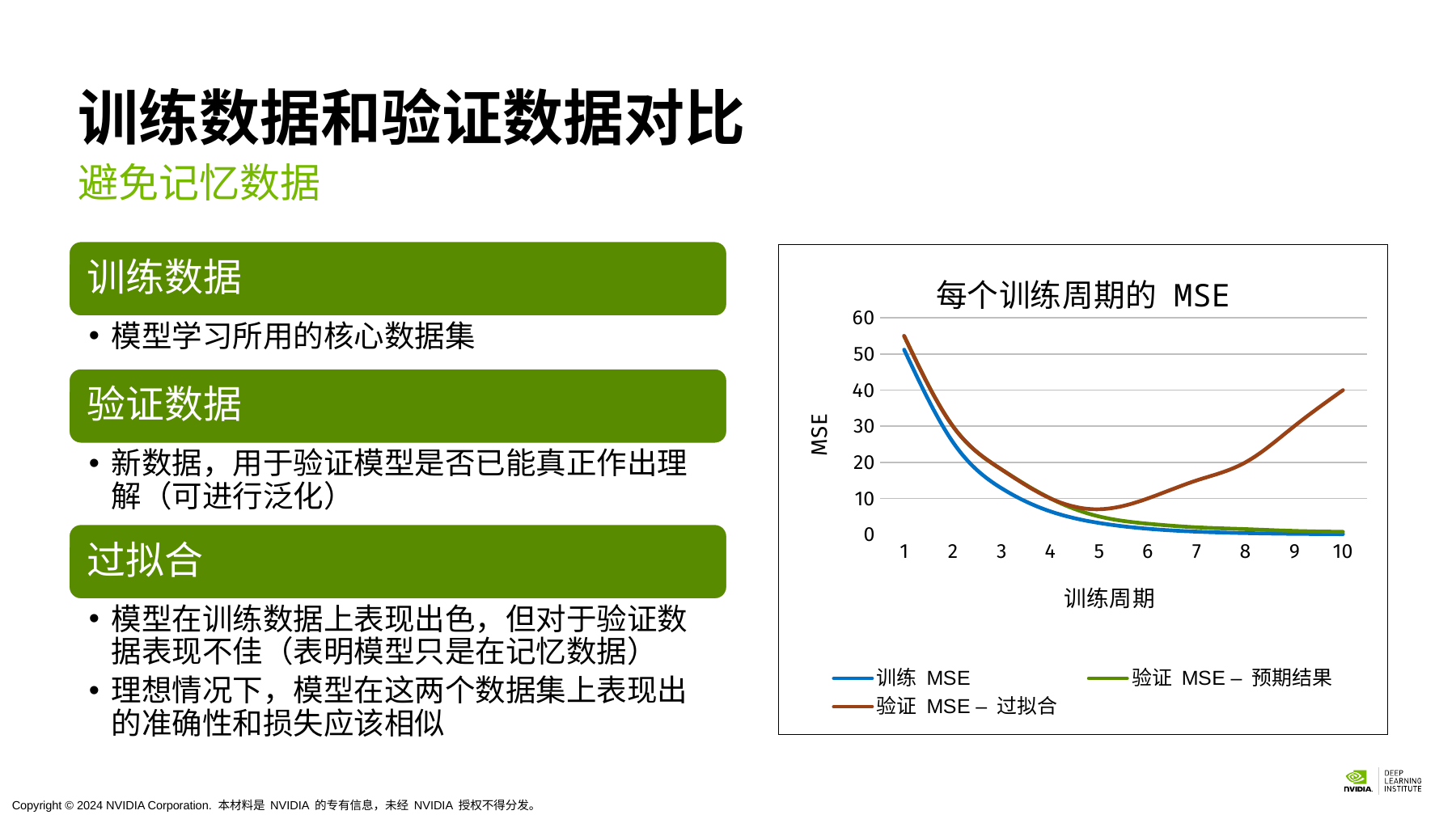

# 训练数据和验证数据对比
避免记忆数据
训练数据
模型学习所用的核心数据集
验证数据
新数据，用于验证模型是否已能真正作出理解（可进行泛化）
过拟合
模型在训练数据上表现出色，但对于验证数据表现不佳（表明模型只是在记忆数据）
理想情况下，模型在这两个数据集上表现出的准确性和损失应该相似

### Chart: 每个训练周期的 MSE

| Category | 训练 MSE | 验证 MSE – 预期结果 | 验证 MSE – 过拟合 |
|---|---|---|---|
| 1 | 51.2 | 55.0 | 55.0 |
| 2 | 25.6 | 30.0 | 30.0 |
| 3 | 12.8 | 18.0 | 18.0 |
| 4 | 6.4 | 10.0 | 10.0 |
| 5 | 3.2 | 5.0 | 7.0 |
| 6 | 1.6 | 3.0 | 10.0 |
| 7 | 0.8 | 2.0 | 15.0 |
| 8 | 0.4 | 1.5 | 20.0 |
| 9 | 0.2 | 1.0 | 30.0 |
| 10 | 0.1 | 0.75 | 40.0 |